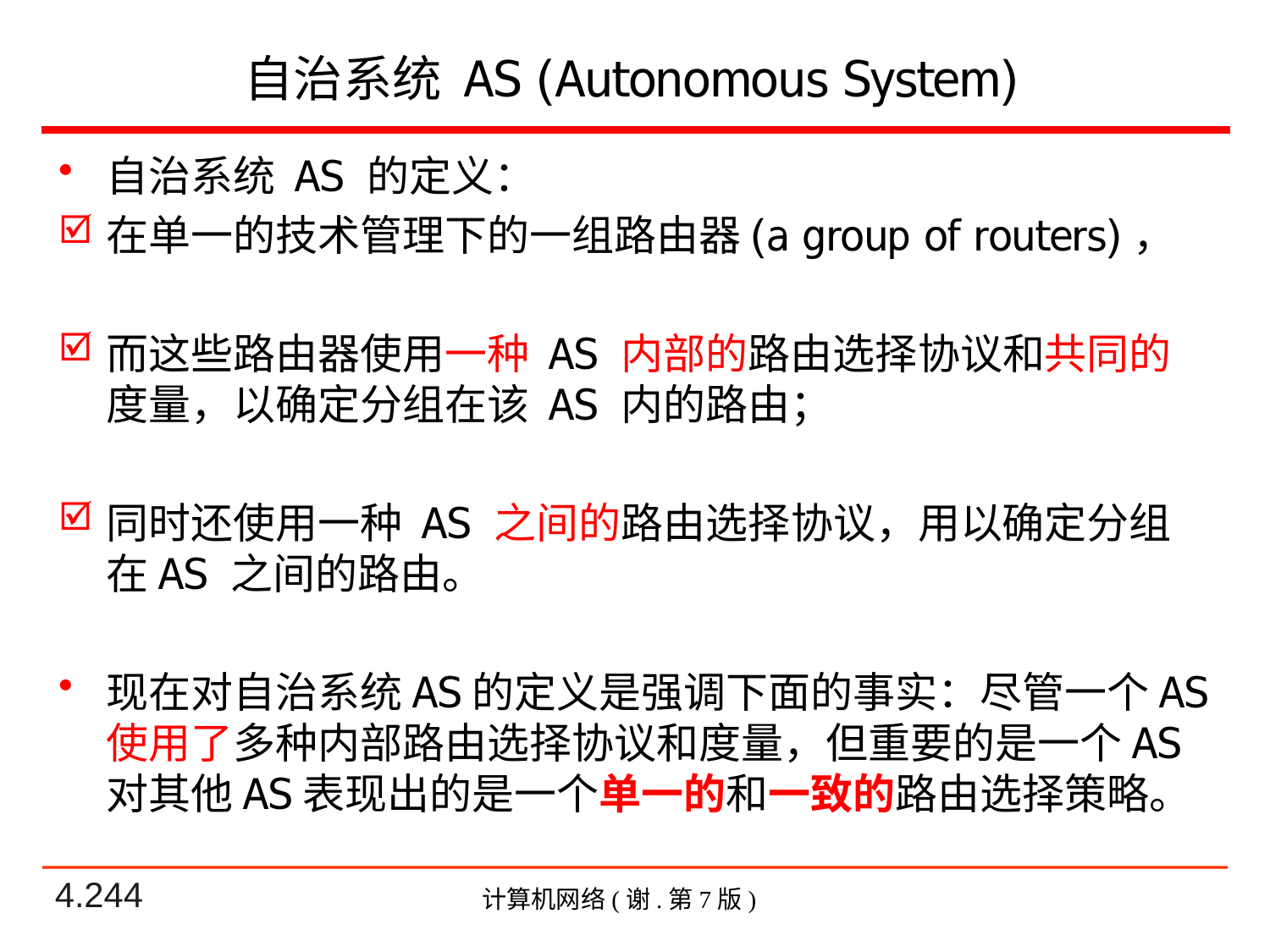

# 自治系统 AS (Autonomous System)
自治系统 AS 的定义：
在单一的技术管理下的一组路由器(a group of routers)，

而这些路由器使用一种 AS 内部的路由选择协议和共同的度量，以确定分组在该 AS 内的路由；

同时还使用一种 AS 之间的路由选择协议，用以确定分组在AS 之间的路由。

现在对自治系统AS的定义是强调下面的事实：尽管一个AS使用了多种内部路由选择协议和度量，但重要的是一个AS对其他AS表现出的是一个单一的和一致的路由选择策略。